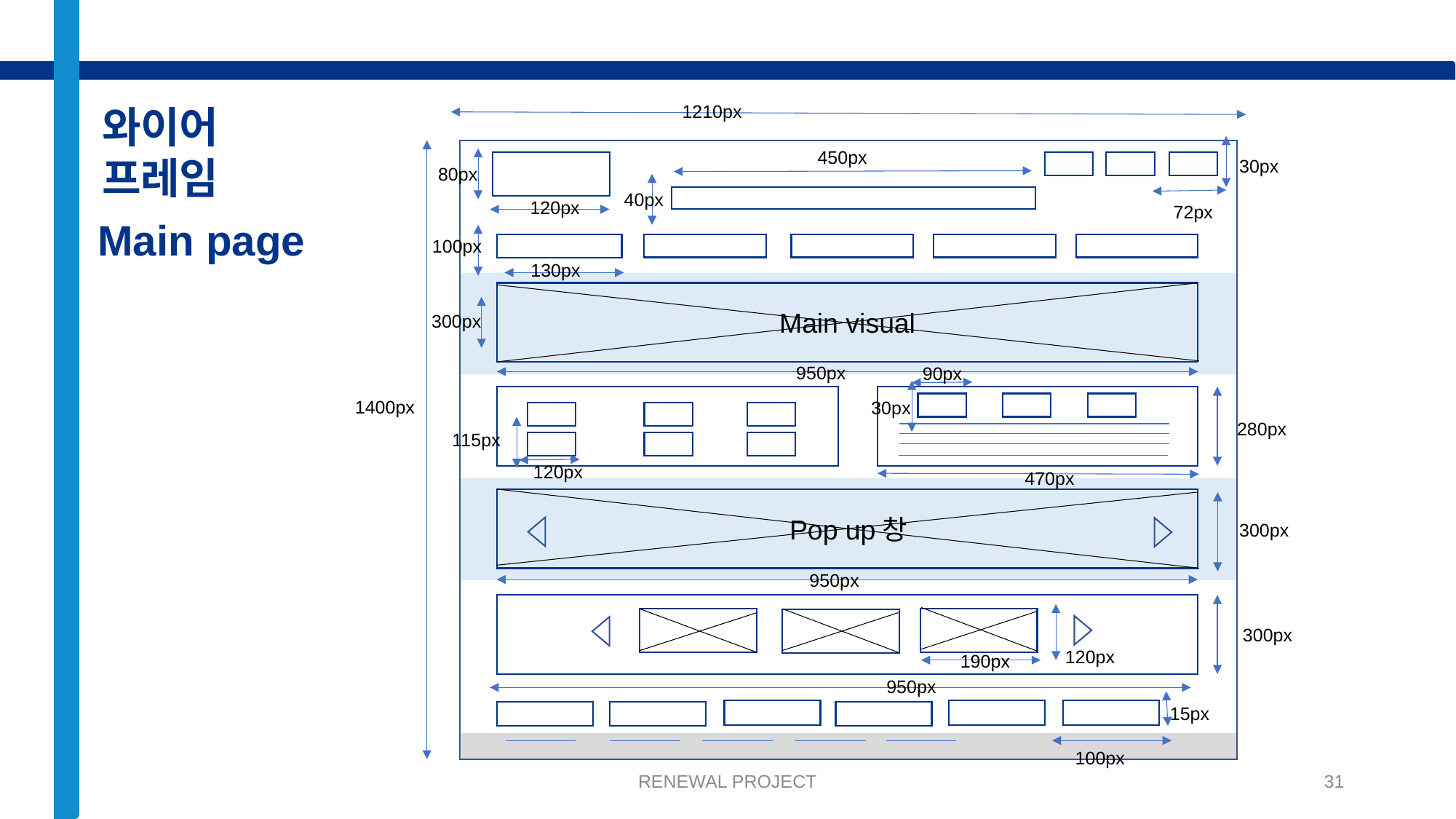

와이어 프레임
1210px

450px
30px

80px
40px

120px
72px
Main page
100px

130px

Main visual
300px
950px
90px

1400px
30px

280px
115px

120px
470px
Pop up창

300px

950px

300px

120px
190px
950px
15px

100px
RENEWAL PROJECT
31